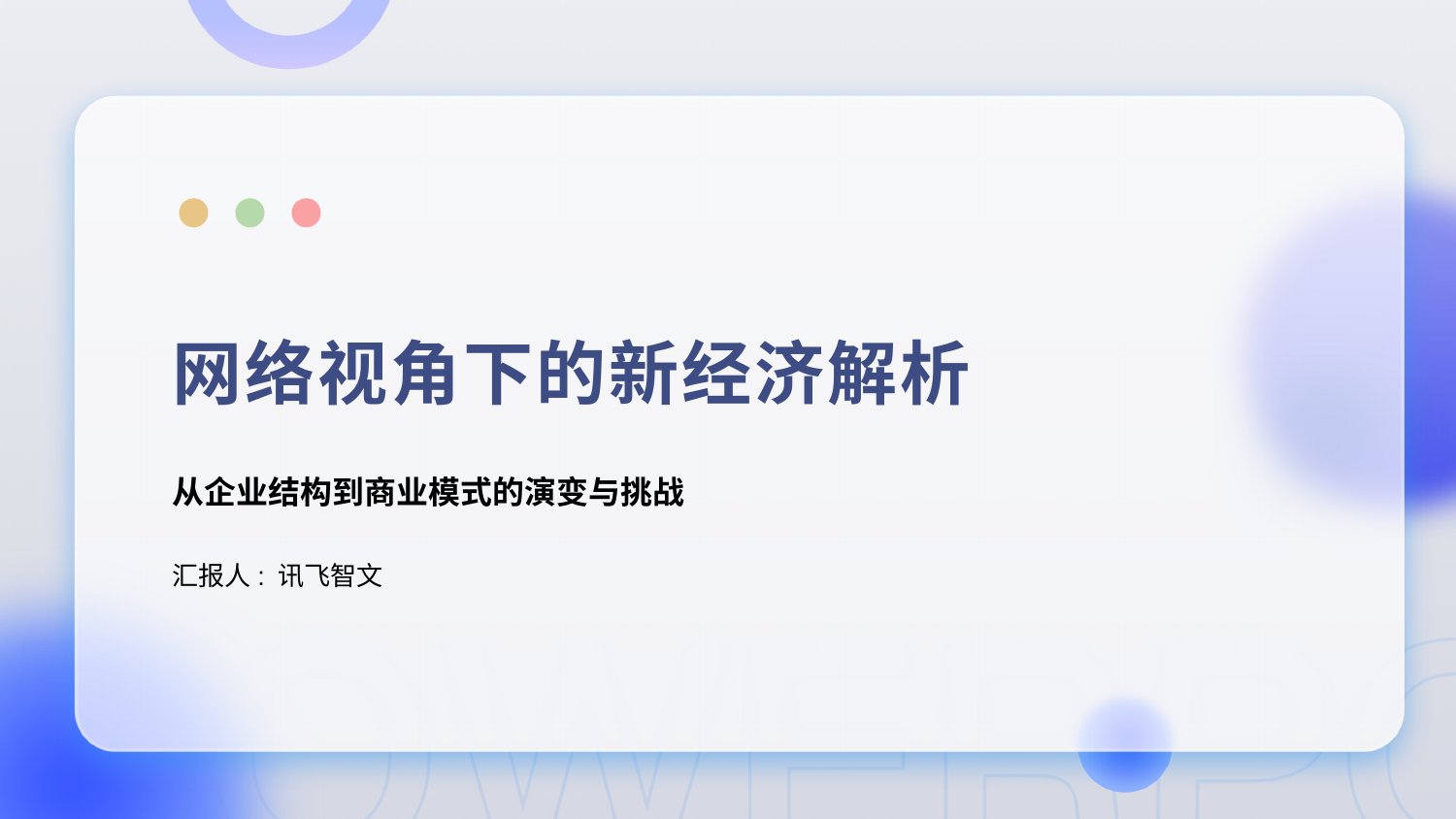

网络视角下的新经济解析
从企业结构到商业模式的演变与挑战
汇报人: 讯飞智文